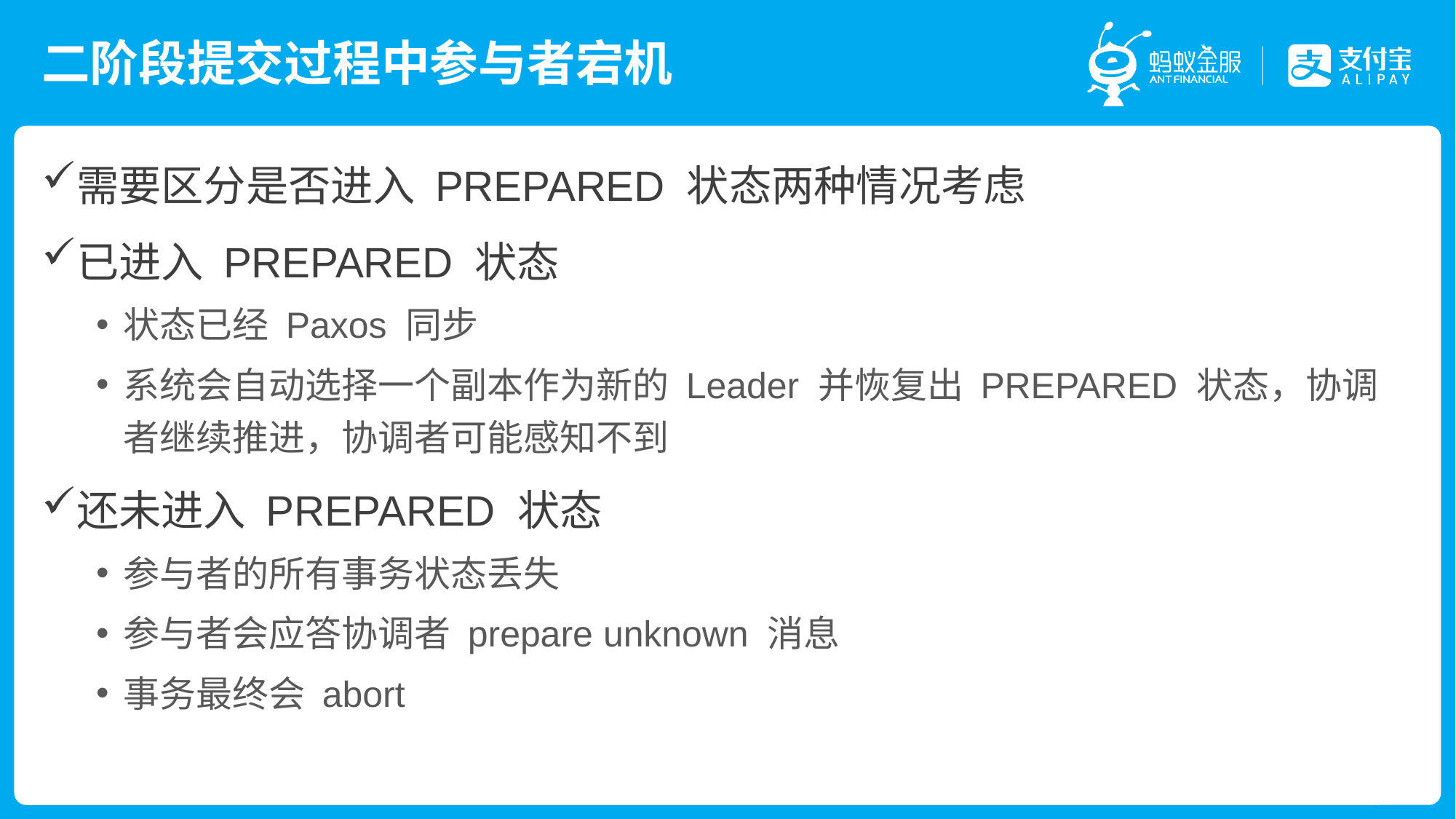

# 二阶段提交过程中参与者宕机
需要区分是否进入 PREPARED 状态两种情况考虑
已进入 PREPARED 状态
状态已经 Paxos 同步
系统会自动选择一个副本作为新的 Leader 并恢复出 PREPARED 状态，协调者继续推进，协调者可能感知不到
还未进入 PREPARED 状态
参与者的所有事务状态丢失
参与者会应答协调者 prepare unknown 消息
事务最终会 abort